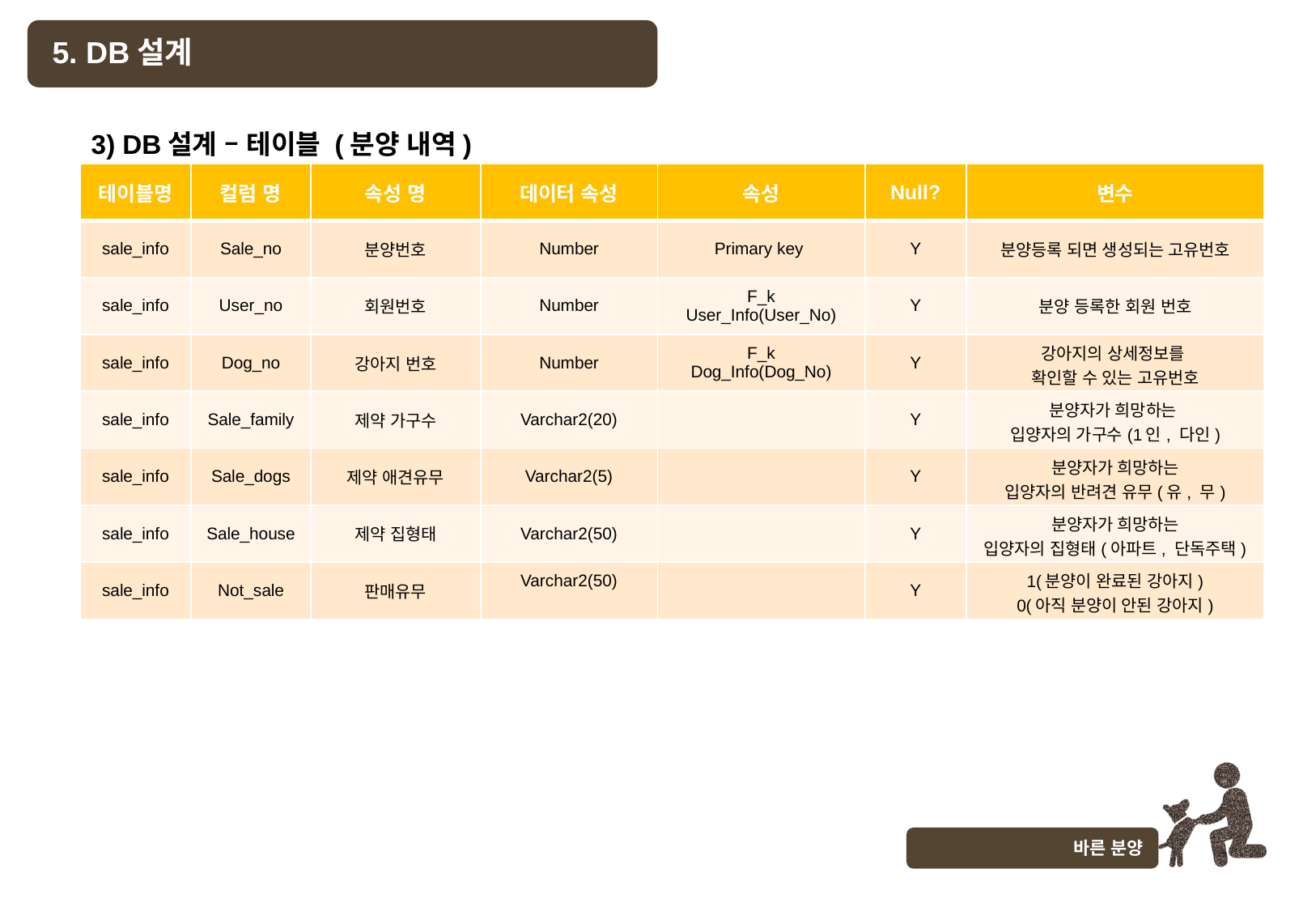

5. DB설계
3) DB설계 – 테이블 (분양 내역)
| 테이블명 | 컬럼 명 | 속성 명 | 데이터 속성 | 속성 | Null? | 변수 |
| --- | --- | --- | --- | --- | --- | --- |
| sale\_info | Sale\_no | 분양번호 | Number | Primary key | Y | 분양등록 되면 생성되는 고유번호 |
| sale\_info | User\_no | 회원번호 | Number | F\_k User\_Info(User\_No) | Y | 분양 등록한 회원 번호 |
| sale\_info | Dog\_no | 강아지 번호 | Number | F\_k Dog\_Info(Dog\_No) | Y | 강아지의 상세정보를 확인할 수 있는 고유번호 |
| sale\_info | Sale\_family | 제약 가구수 | Varchar2(20) |  | Y | 분양자가 희망하는 입양자의 가구수(1인, 다인) |
| sale\_info | Sale\_dogs | 제약 애견유무 | Varchar2(5) |  | Y | 분양자가 희망하는 입양자의 반려견 유무(유, 무) |
| sale\_info | Sale\_house | 제약 집형태 | Varchar2(50) |  | Y | 분양자가 희망하는 입양자의 집형태(아파트, 단독주택) |
| sale\_info | Not\_sale | 판매유무 | Varchar2(50) |  | Y | 1(분양이 완료된 강아지) 0(아직 분양이 안된 강아지) |